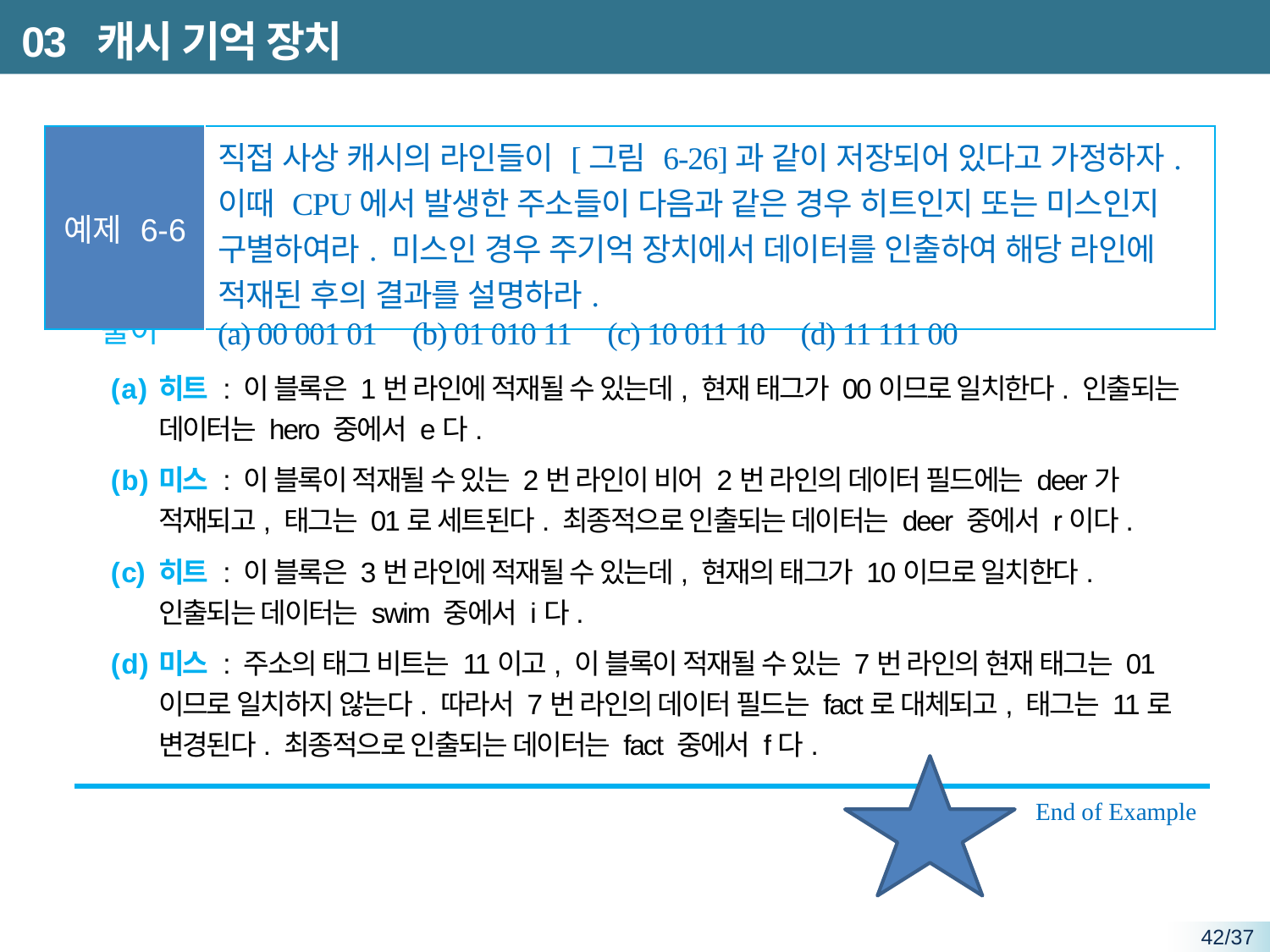

# 03  캐시 기억 장치
| 예제 6-6 | 직접 사상 캐시의 라인들이 [그림 6-26]과 같이 저장되어 있다고 가정하자. 이때 CPU에서 발생한 주소들이 다음과 같은 경우 히트인지 또는 미스인지 구별하여라. 미스인 경우 주기억 장치에서 데이터를 인출하여 해당 라인에 적재된 후의 결과를 설명하라. (a) 00 001 01 (b) 01 010 11 (c) 10 011 10 (d) 11 111 00 |
| --- | --- |
풀이
히트 : 이 블록은 1번 라인에 적재될 수 있는데, 현재 태그가 00이므로 일치한다. 인출되는 데이터는 hero 중에서 e다.
미스 : 이 블록이 적재될 수 있는 2번 라인이 비어 2번 라인의 데이터 필드에는 deer가 적재되고, 태그는 01로 세트된다. 최종적으로 인출되는 데이터는 deer 중에서 r이다.
히트 : 이 블록은 3번 라인에 적재될 수 있는데, 현재의 태그가 10이므로 일치한다. 인출되는 데이터는 swim 중에서 i다.
미스 : 주소의 태그 비트는 11이고, 이 블록이 적재될 수 있는 7번 라인의 현재 태그는 01이므로 일치하지 않는다. 따라서 7번 라인의 데이터 필드는 fact로 대체되고, 태그는 11로 변경된다. 최종적으로 인출되는 데이터는 fact 중에서 f다.

End of Example